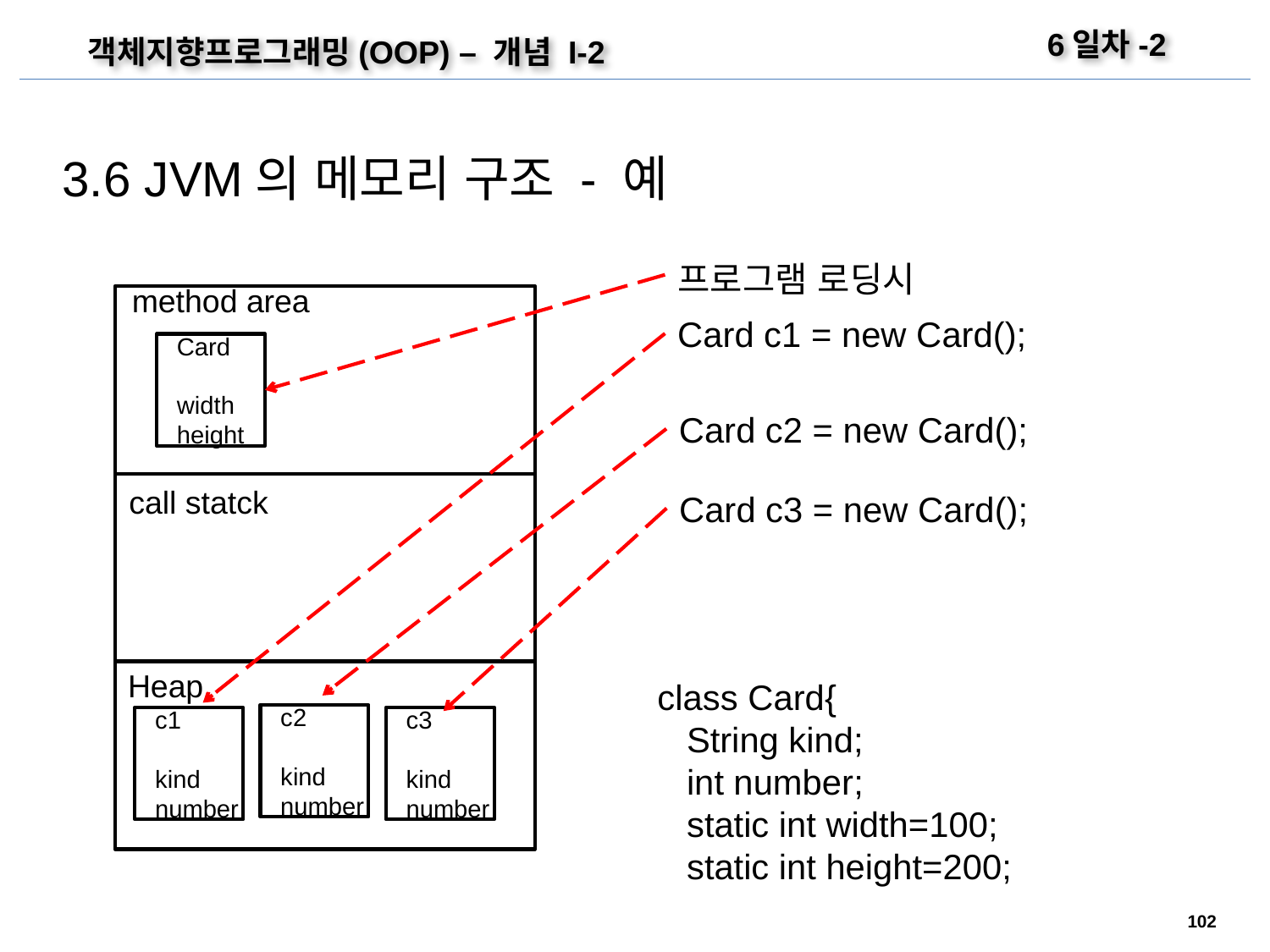

6일차-2
객체지향프로그래밍(OOP) – 개념 I-2
3.6 JVM의 메모리 구조 - 예
프로그램 로딩시
method area

Card c1 = new Card();
Card

width
height

Card c2 = new Card();

call statck
Card c3 = new Card();
Heap

class Card{
   String kind;
   int number;
   static int width=100;
   static int height=200;
c2

kind
number
c1

kind
number
c3

kind
number